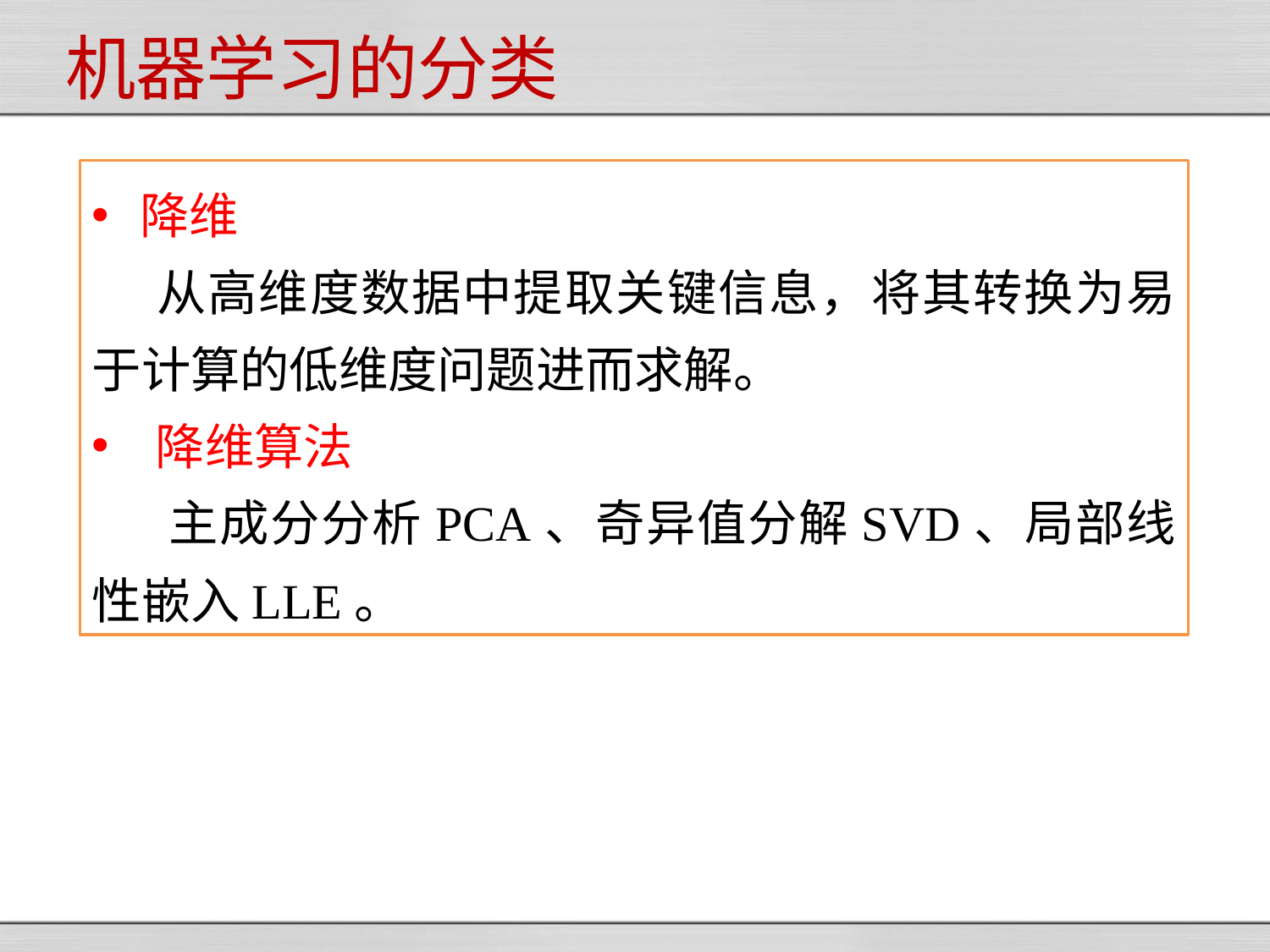

#
机器学习的分类
降维
    从高维度数据中提取关键信息，将其转换为易于计算的低维度问题进而求解。
降维算法
     主成分分析PCA、奇异值分解SVD、局部线性嵌入LLE。